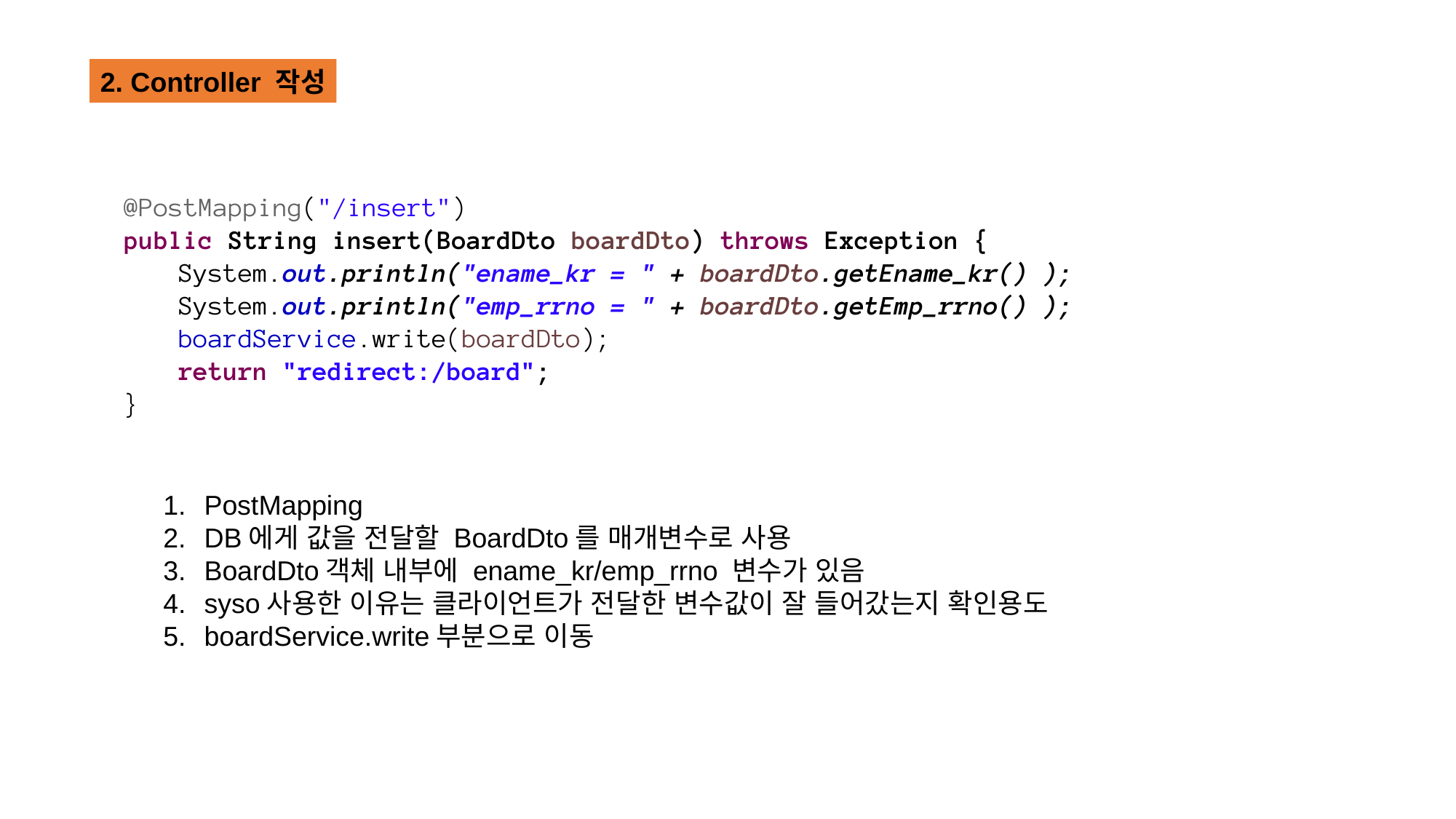

2. Controller 작성
@PostMapping("/insert")
public String insert(BoardDto boardDto) throws Exception {
System.out.println("ename_kr = " + boardDto.getEname_kr() );
System.out.println("emp_rrno = " + boardDto.getEmp_rrno() );
boardService.write(boardDto);
return "redirect:/board";
}
PostMapping
DB에게 값을 전달할 BoardDto를 매개변수로 사용
BoardDto객체 내부에 ename_kr/emp_rrno 변수가 있음
syso사용한 이유는 클라이언트가 전달한 변수값이 잘 들어갔는지 확인용도
boardService.write부분으로 이동